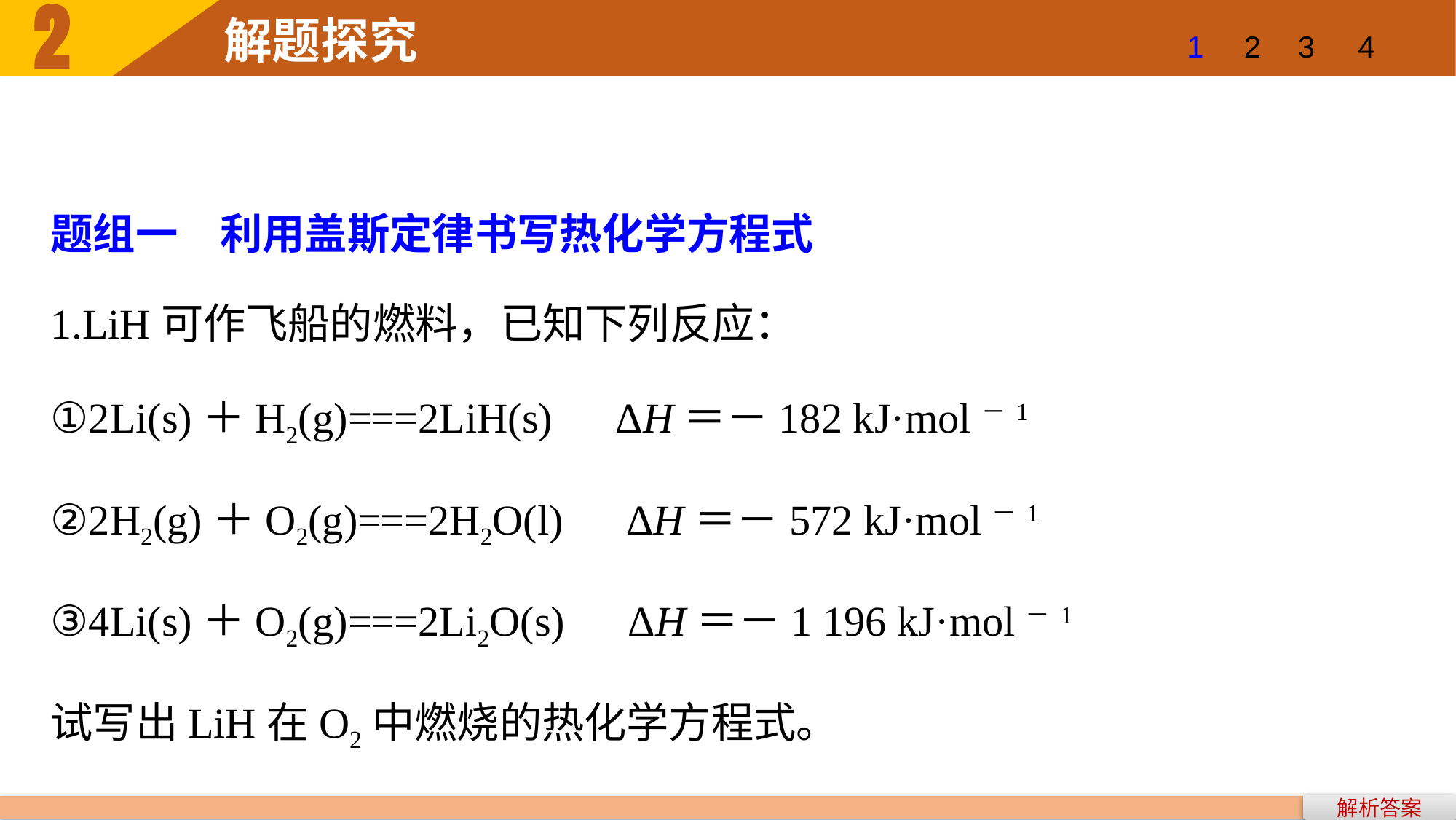

2

解题探究
1
2
3
4
题组一　利用盖斯定律书写热化学方程式
1.LiH可作飞船的燃料，已知下列反应：
①2Li(s)＋H2(g)===2LiH(s)　ΔH＝－182 kJ·mol－1
②2H2(g)＋O2(g)===2H2O(l)　ΔH＝－572 kJ·mol－1
③4Li(s)＋O2(g)===2Li2O(s)　ΔH＝－1 196 kJ·mol－1
试写出LiH在O2中燃烧的热化学方程式。
解析答案